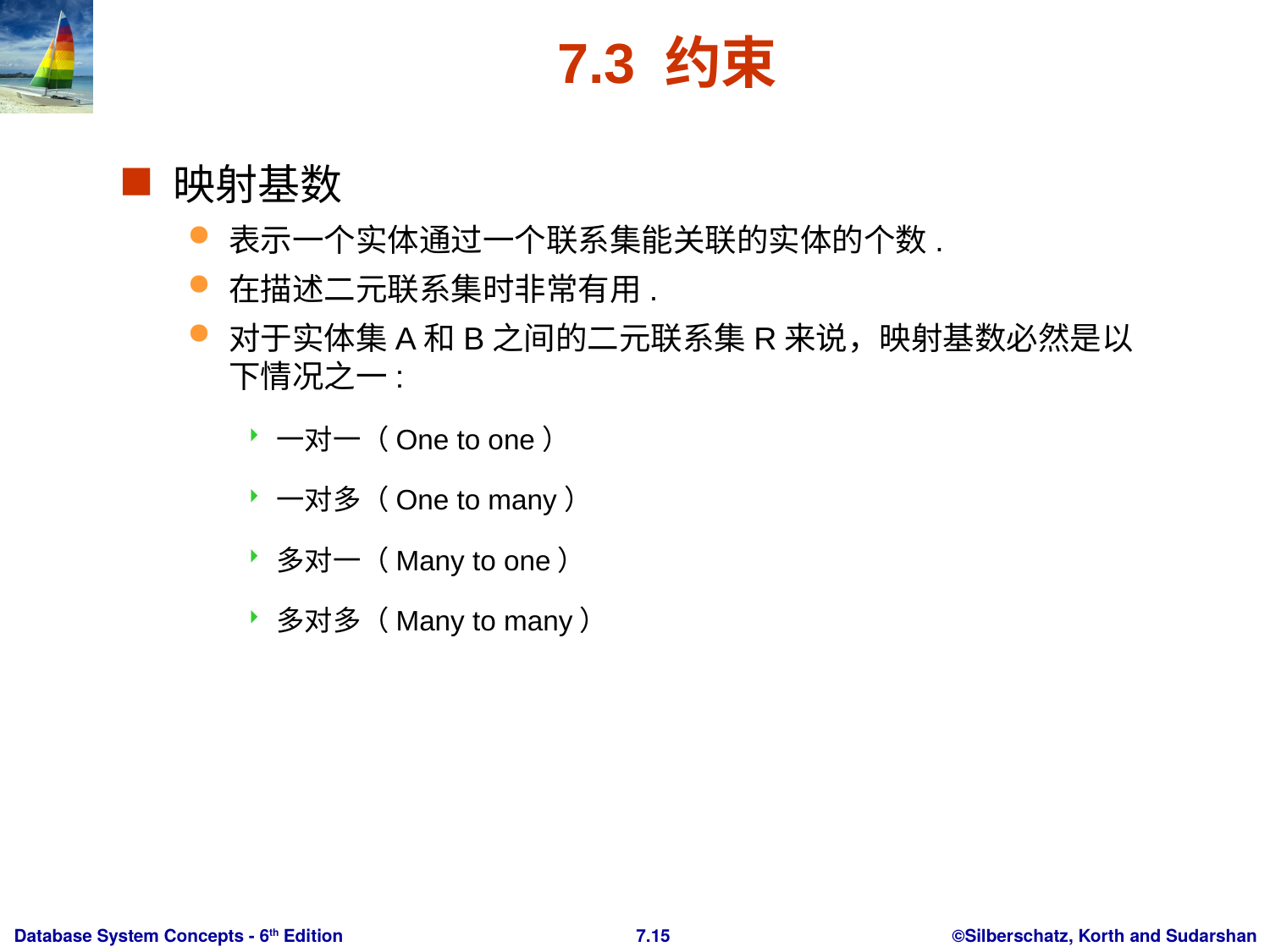

# 7.3 约束
映射基数
表示一个实体通过一个联系集能关联的实体的个数.
在描述二元联系集时非常有用.
对于实体集A和B之间的二元联系集R来说，映射基数必然是以下情况之一:
一对一（One to one）
一对多（One to many）
多对一（Many to one）
多对多（Many to many）